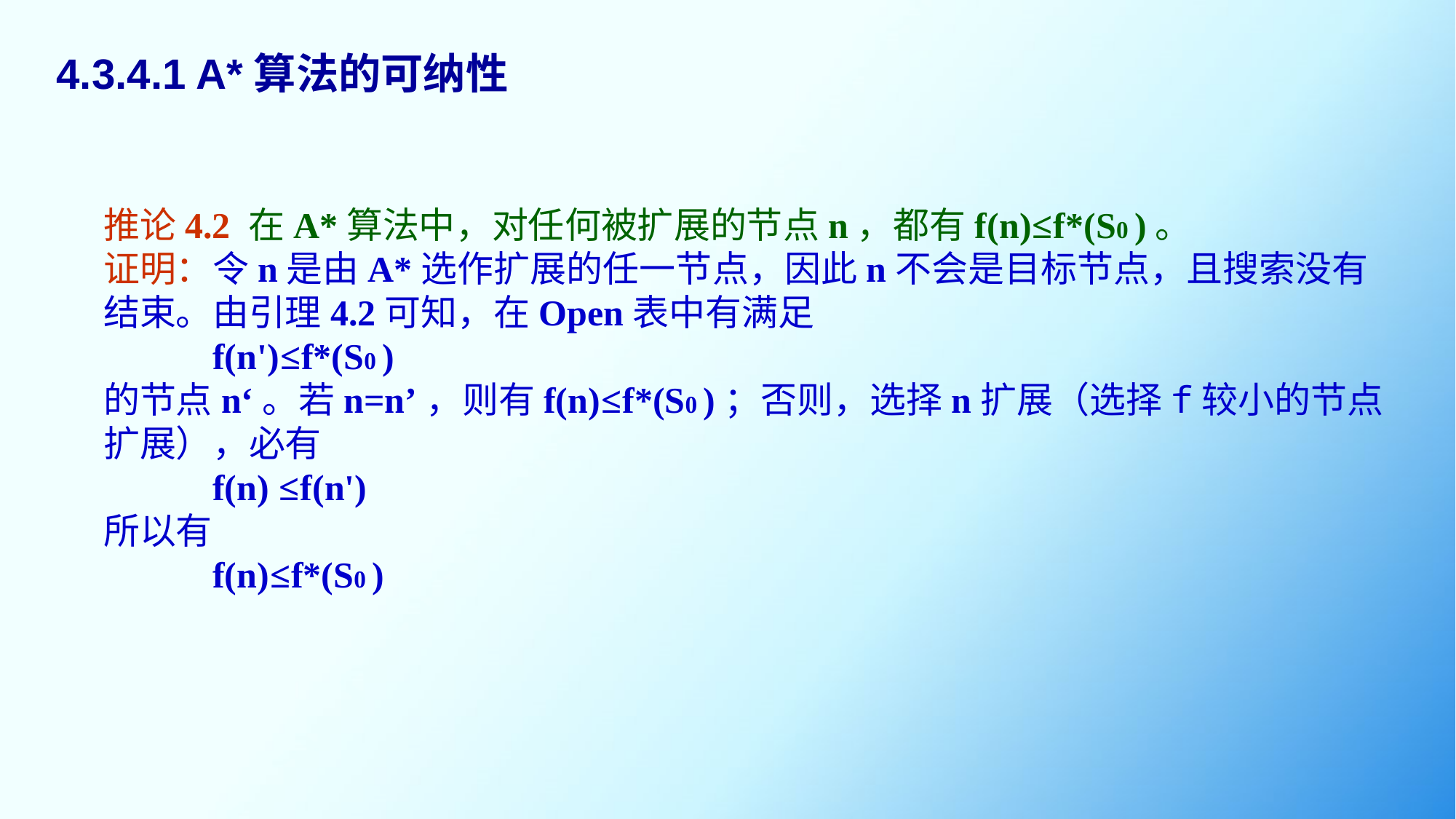

4.3.4.1 A*算法的可纳性
推论4.2 在A*算法中，对任何被扩展的节点n，都有f(n)≤f*(S0 )。
证明：令n是由A*选作扩展的任一节点，因此n不会是目标节点，且搜索没有结束。由引理4.2可知，在Open表中有满足
	f(n')≤f*(S0 )
的节点n‘。若n=n’，则有f(n)≤f*(S0 )；否则，选择n扩展（选择f较小的节点扩展），必有
	f(n) ≤f(n')
所以有
	f(n)≤f*(S0 )